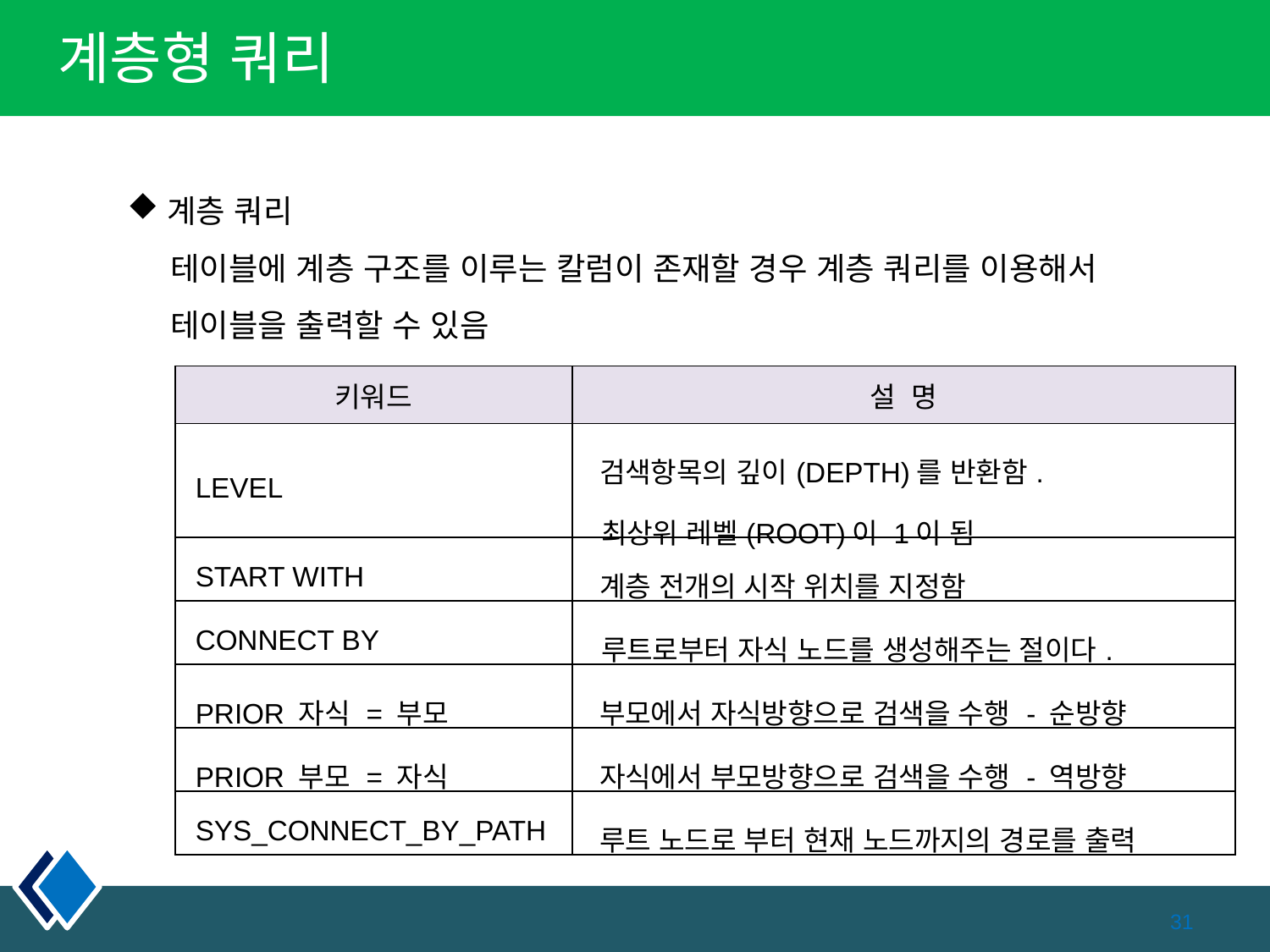

# 계층형 쿼리
계층 쿼리
    테이블에 계층 구조를 이루는 칼럼이 존재할 경우 계층 쿼리를 이용해서
    테이블을 출력할 수 있음
| 키워드 | 설 명 |
| --- | --- |
| LEVEL | 검색항목의 깊이(DEPTH)를 반환함. 최상위 레벨(ROOT)이 1이 됨 |
| START WITH | 계층 전개의 시작 위치를 지정함 |
| CONNECT BY | 루트로부터 자식 노드를 생성해주는 절이다. |
| PRIOR 자식 = 부모 | 부모에서 자식방향으로 검색을 수행 - 순방향 |
| PRIOR 부모 = 자식 | 자식에서 부모방향으로 검색을 수행 - 역방향 |
| SYS\_CONNECT\_BY\_PATH | 루트 노드로 부터 현재 노드까지의 경로를 출력 |
31